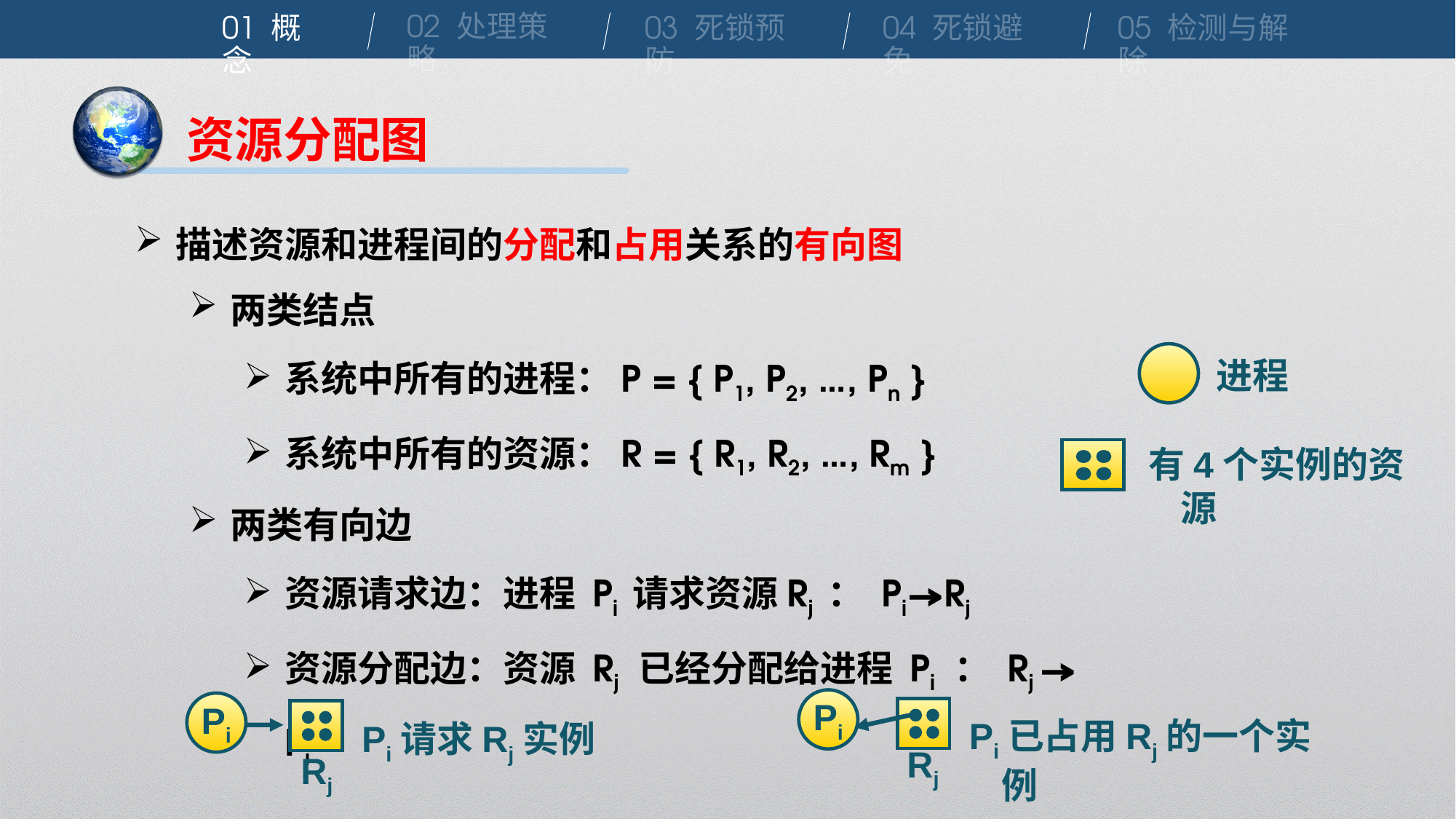

02 处理策略
01 概念
04 死锁避免
03 死锁预防
05 检测与解除
资源分配图
描述资源和进程间的分配和占用关系的有向图
两类结点
系统中所有的进程：P = { P1, P2, …, Pn }
系统中所有的资源：R = { R1, R2, …, Rm }
两类有向边
资源请求边：进程 Pi 请求资源Rj ： Pi→Rj
资源分配边：资源 Rj 已经分配给进程 Pi ： Rj → Pi

进程
有4个实例的资源

Pi

Rj

Pi已占用Rj的一个实例
Pi

Rj

Pi请求Rj实例